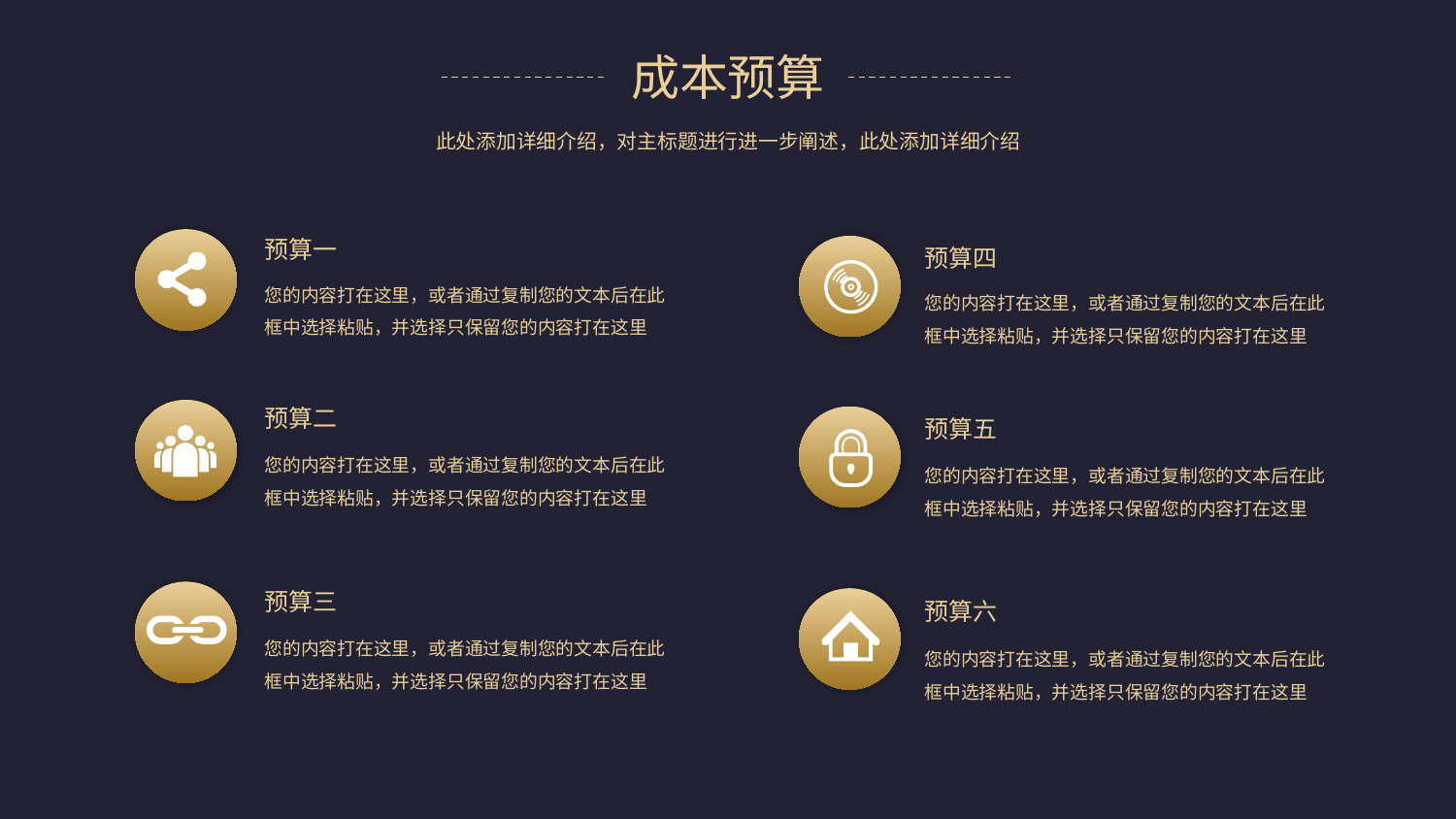

成本预算
此处添加详细介绍，对主标题进行进一步阐述，此处添加详细介绍
预算一

预算四
您的内容打在这里，或者通过复制您的文本后在此框中选择粘贴，并选择只保留您的内容打在这里
您的内容打在这里，或者通过复制您的文本后在此框中选择粘贴，并选择只保留您的内容打在这里
预算二

预算五
您的内容打在这里，或者通过复制您的文本后在此框中选择粘贴，并选择只保留您的内容打在这里
您的内容打在这里，或者通过复制您的文本后在此框中选择粘贴，并选择只保留您的内容打在这里
预算三

预算六
您的内容打在这里，或者通过复制您的文本后在此框中选择粘贴，并选择只保留您的内容打在这里
您的内容打在这里，或者通过复制您的文本后在此框中选择粘贴，并选择只保留您的内容打在这里